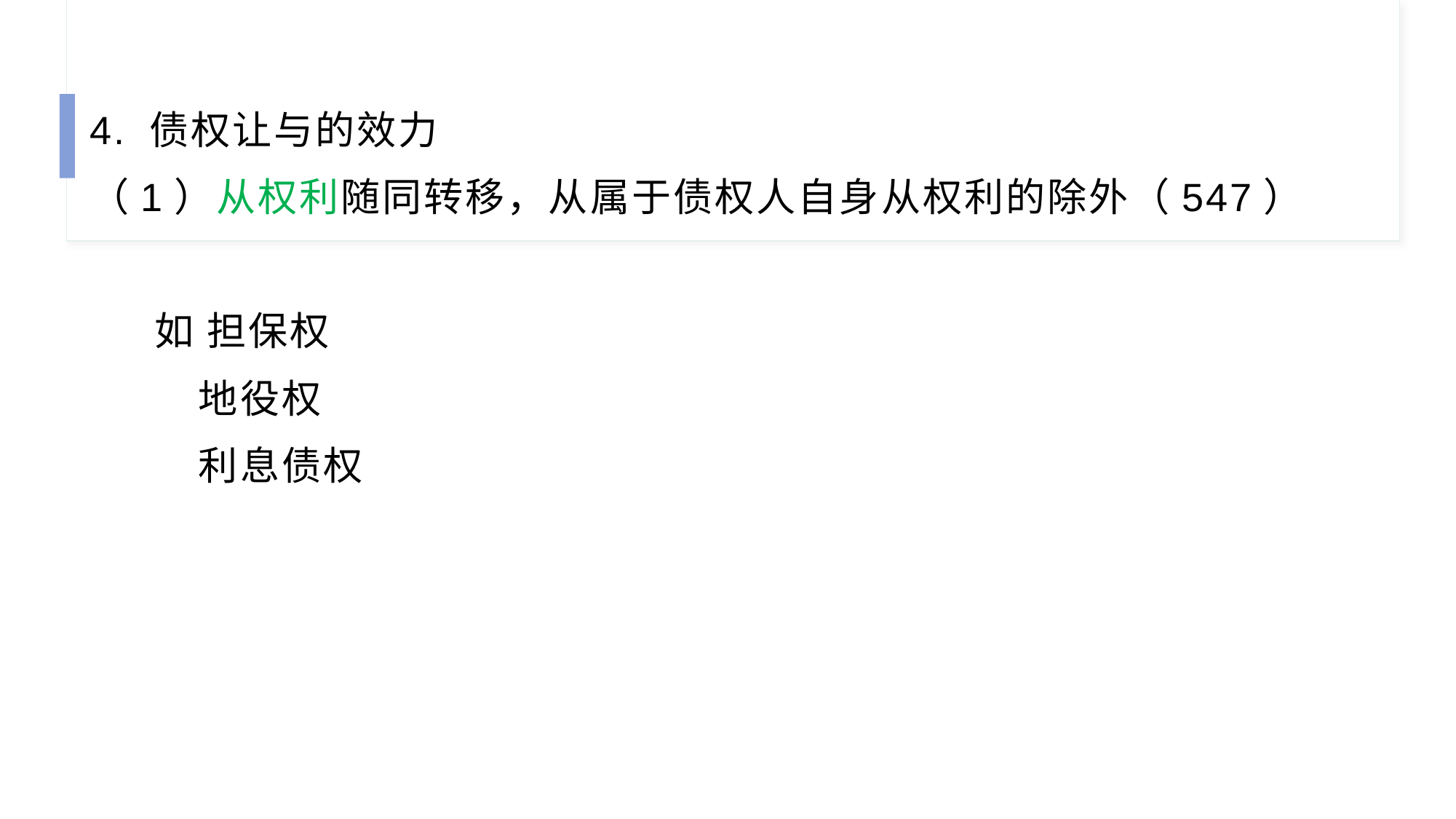

4. 债权让与的效力
（1）从权利随同转移，从属于债权人自身从权利的除外（547）

     如 担保权
         地役权
         利息债权